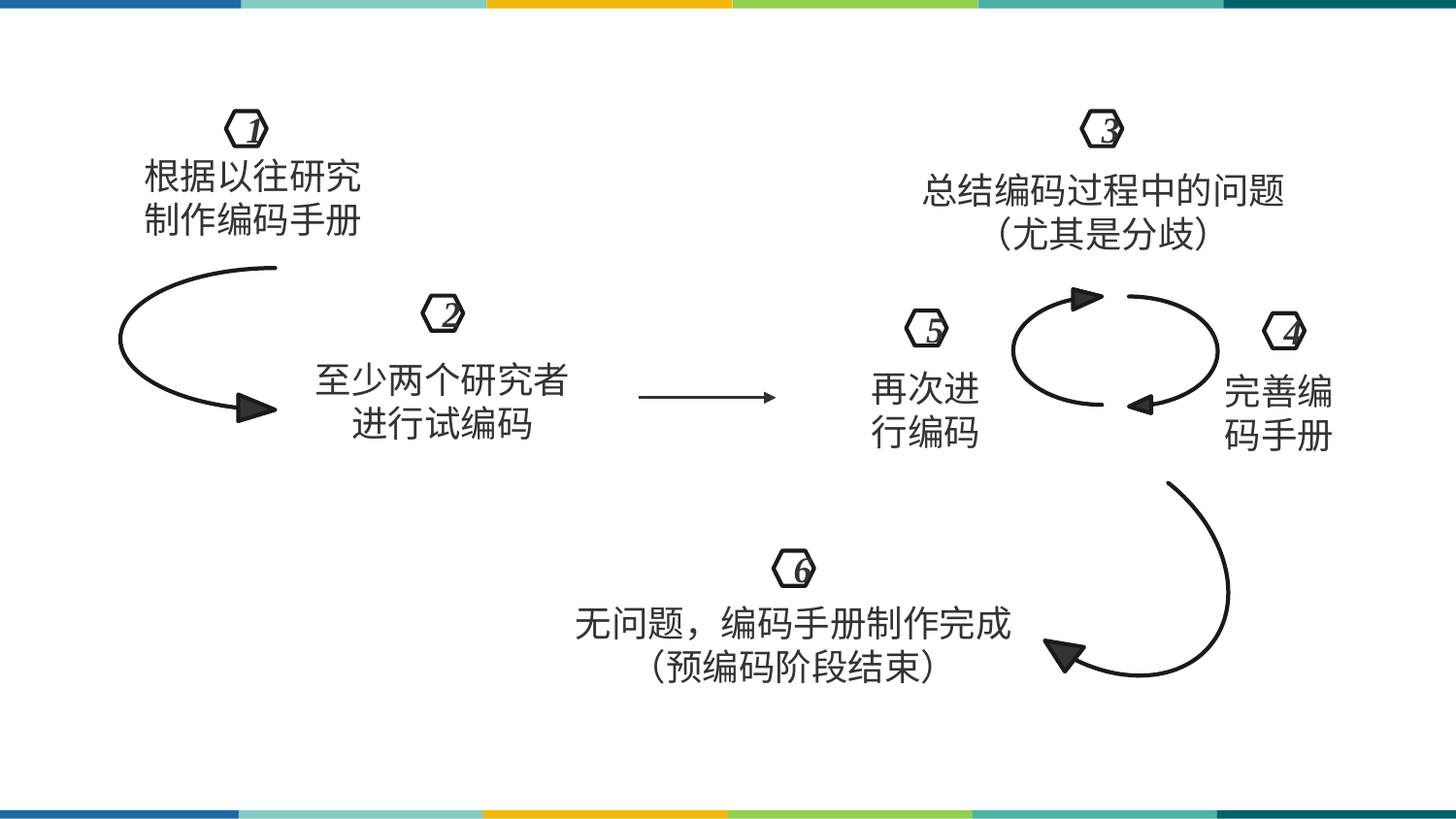

1
3
根据以往研究
制作编码手册
总结编码过程中的问题
（尤其是分歧）

再次进
行编码
完善编
码手册

2
5
4
至少两个研究者
进行试编码

6
无问题，编码手册制作完成
（预编码阶段结束）

华中师范大学研究生会